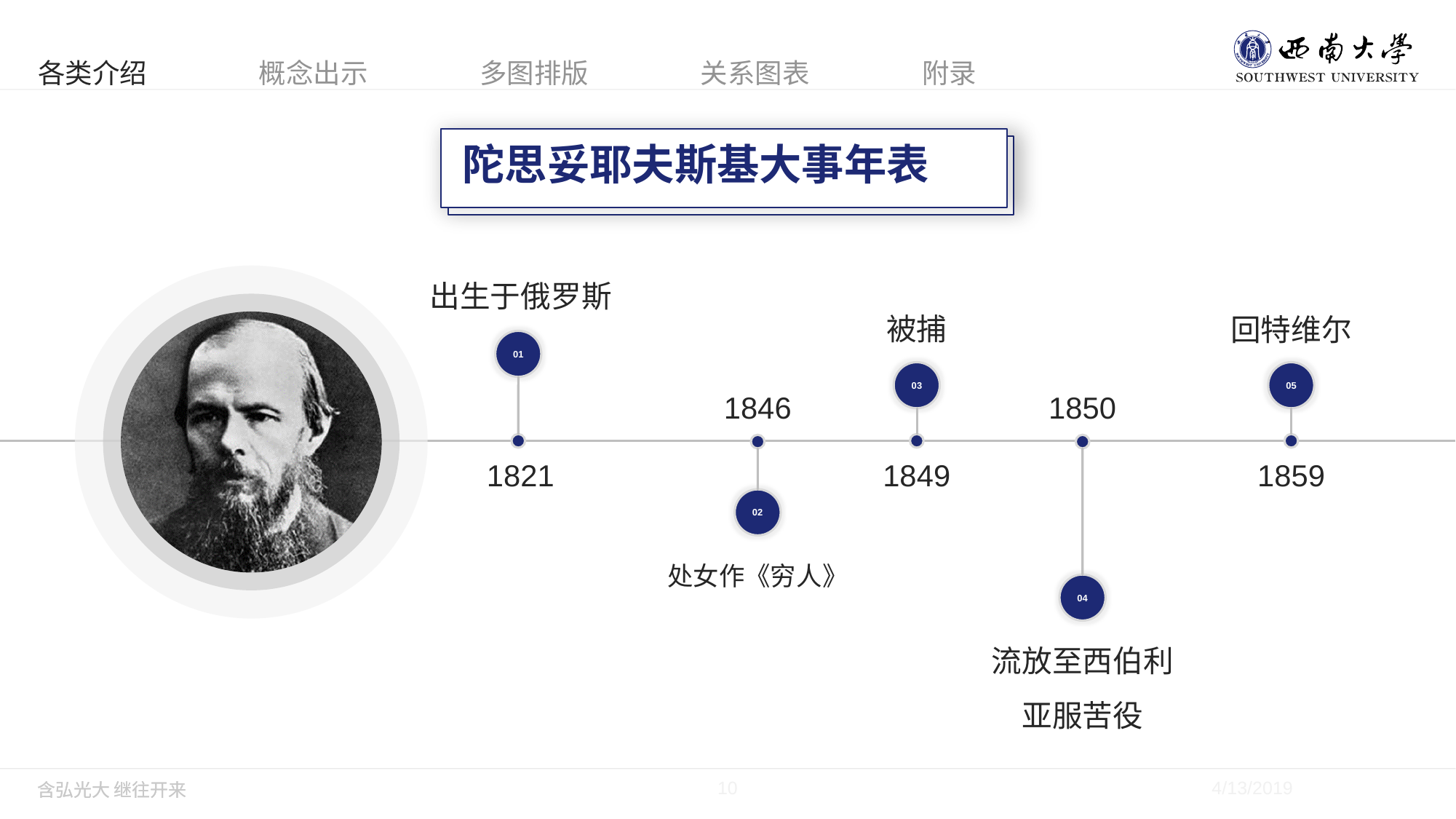

陀思妥耶夫斯基大事年表

出生于俄罗斯

被捕
回特维尔

01

03

05

1846
1850

02

04
1821
1849
1859
处女作《穷人》
流放至西伯利亚服苦役
10
4/13/2019